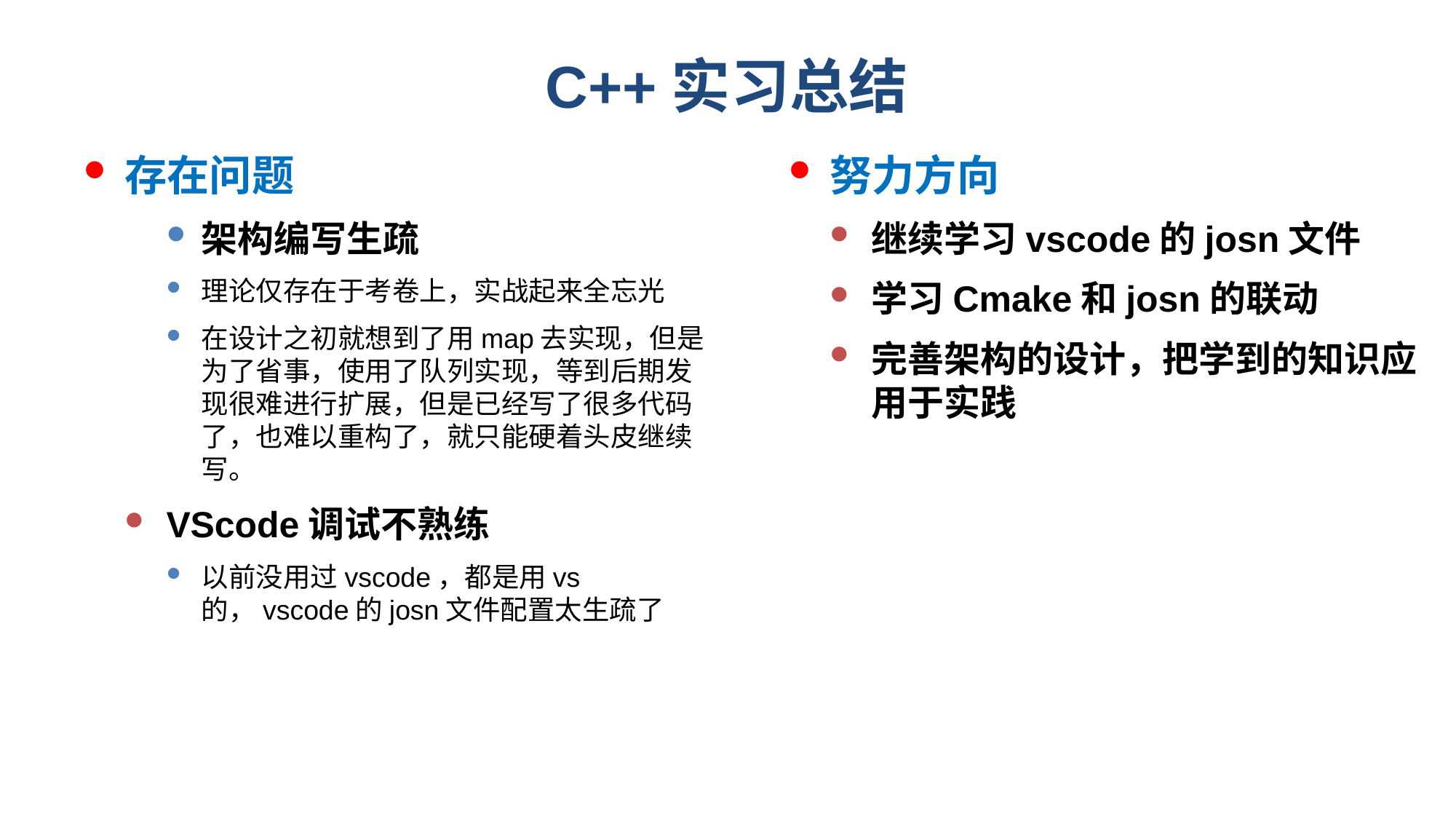

# C++实习总结
努力方向
继续学习vscode的josn文件
学习Cmake和josn的联动
完善架构的设计，把学到的知识应用于实践
存在问题
架构编写生疏
理论仅存在于考卷上，实战起来全忘光
在设计之初就想到了用map去实现，但是为了省事，使用了队列实现，等到后期发现很难进行扩展，但是已经写了很多代码了，也难以重构了，就只能硬着头皮继续写。
VScode调试不熟练
以前没用过vscode，都是用vs的，vscode的josn文件配置太生疏了